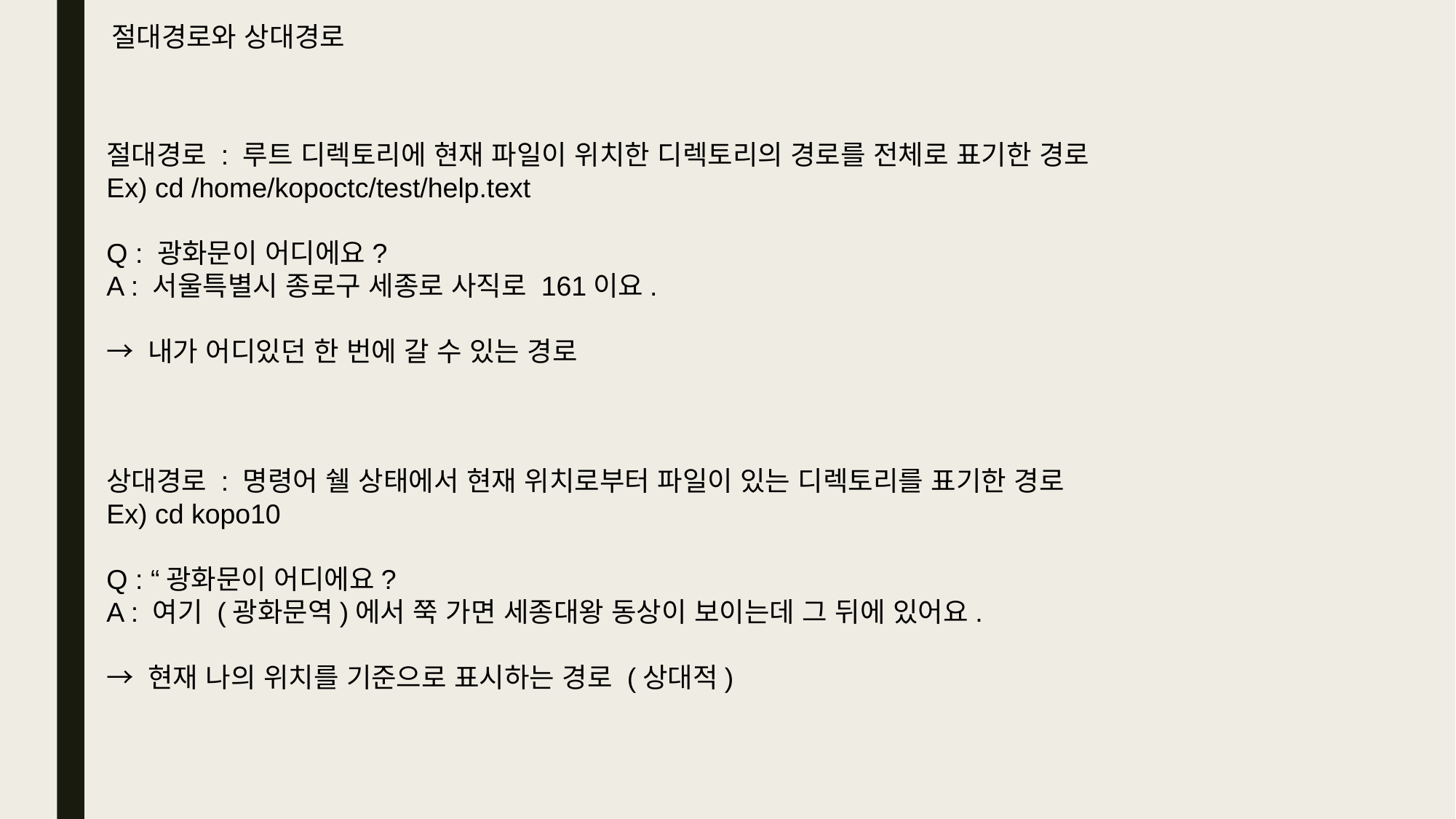

절대경로와 상대경로
절대경로 : 루트 디렉토리에 현재 파일이 위치한 디렉토리의 경로를 전체로 표기한 경로
Ex) cd /home/kopoctc/test/help.text

Q : 광화문이 어디에요?
A : 서울특별시 종로구 세종로 사직로 161이요.

→ 내가 어디있던 한 번에 갈 수 있는 경로
상대경로 : 명령어 쉘 상태에서 현재 위치로부터 파일이 있는 디렉토리를 표기한 경로
Ex) cd kopo10

Q : “광화문이 어디에요?
A : 여기 (광화문역)에서 쭉 가면 세종대왕 동상이 보이는데 그 뒤에 있어요.

→ 현재 나의 위치를 기준으로 표시하는 경로 (상대적)